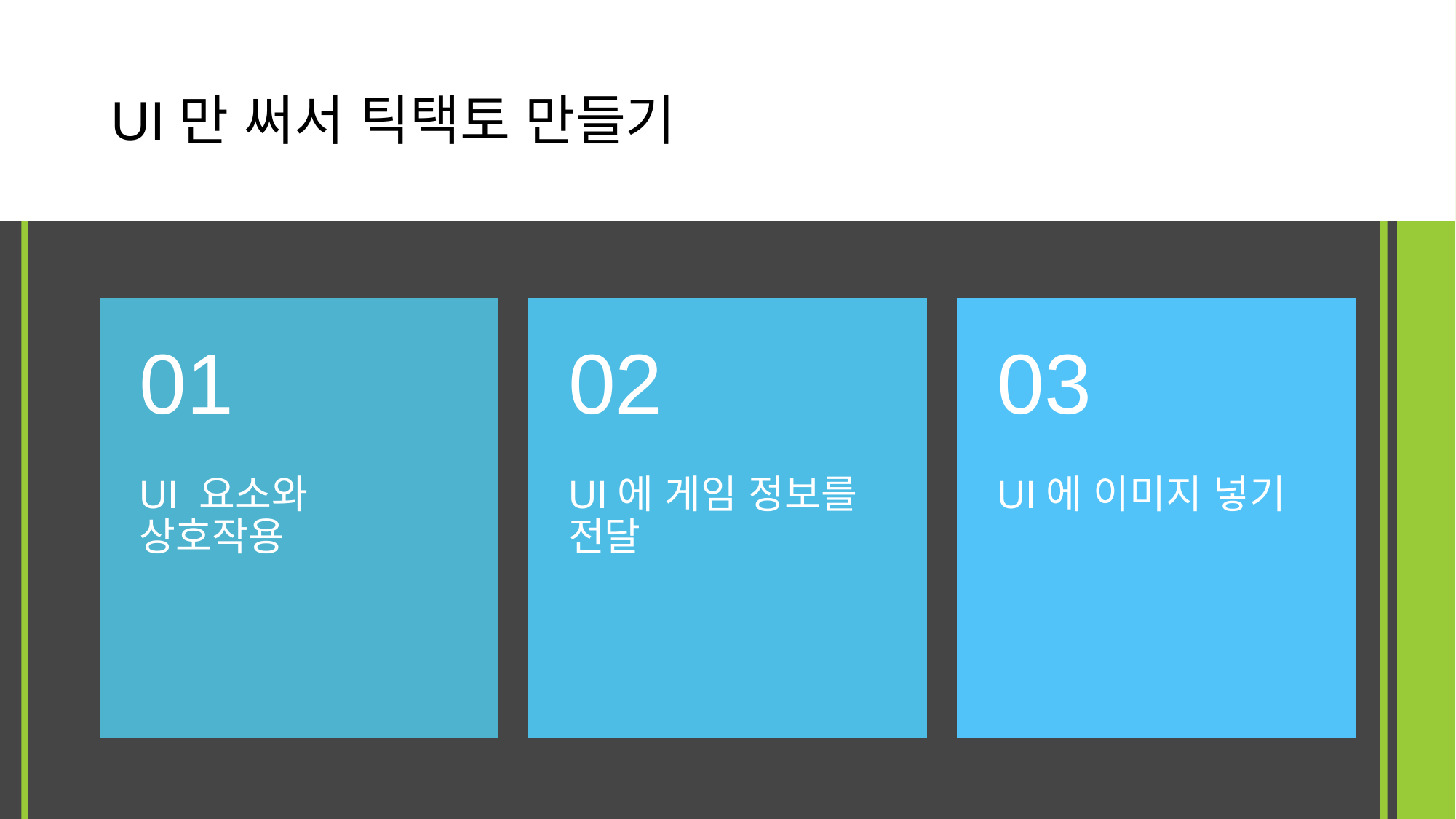

# UI만 써서 틱택토 만들기
UI 요소와 상호작용
01
UI에 게임 정보를 전달
02
UI에 이미지 넣기
03